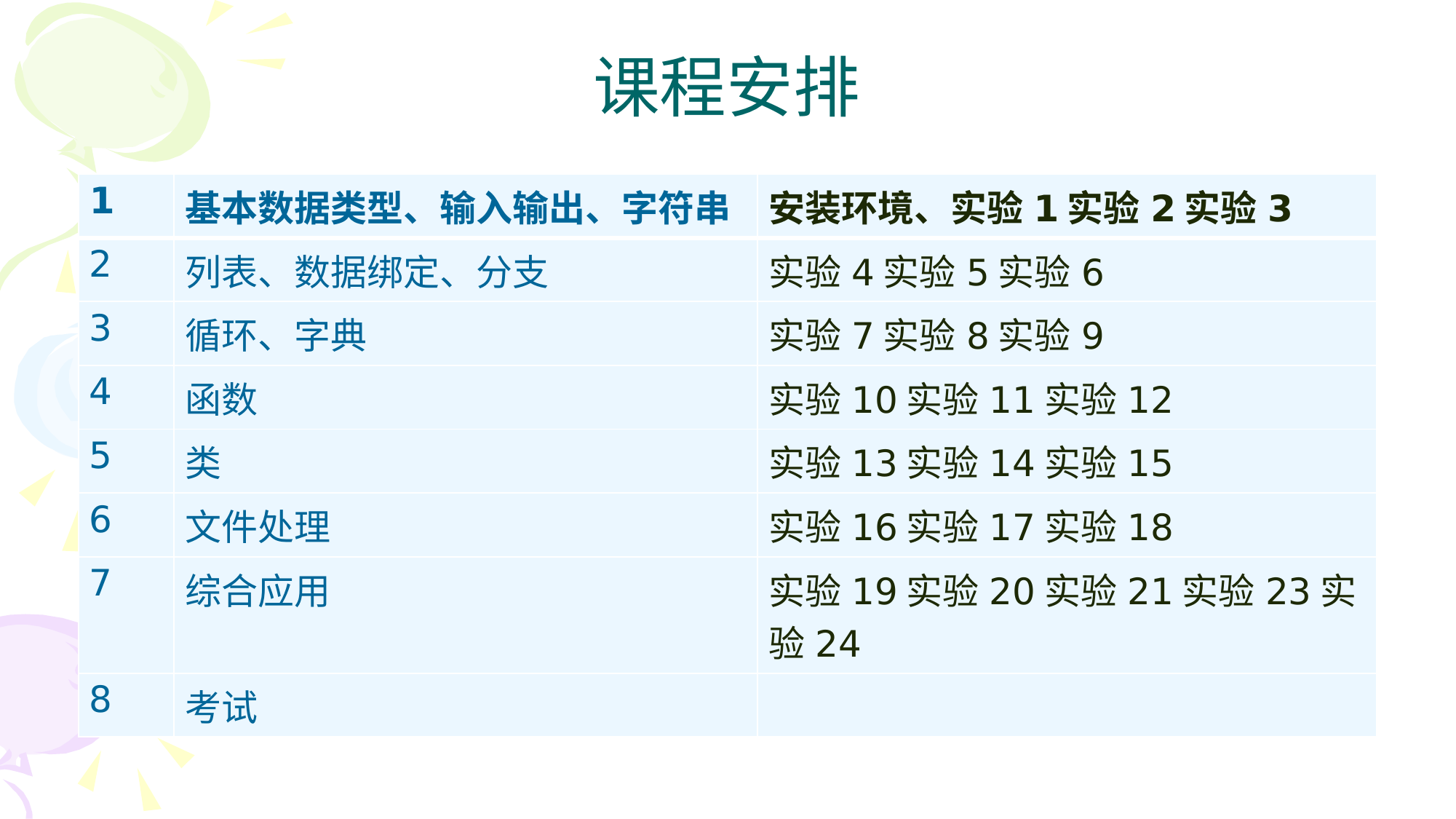

# 课程安排
| 1 | 基本数据类型、输入输出、字符串 | 安装环境、实验1实验2实验3 |
| --- | --- | --- |
| 2 | 列表、数据绑定、分支 | 实验4实验5实验6 |
| 3 | 循环、字典 | 实验7实验8实验9 |
| 4 | 函数 | 实验10实验11实验12 |
| 5 | 类 | 实验13实验14实验15 |
| 6 | 文件处理 | 实验16实验17实验18 |
| 7 | 综合应用 | 实验19实验20实验21实验23实验24 |
| 8 | 考试 |  |